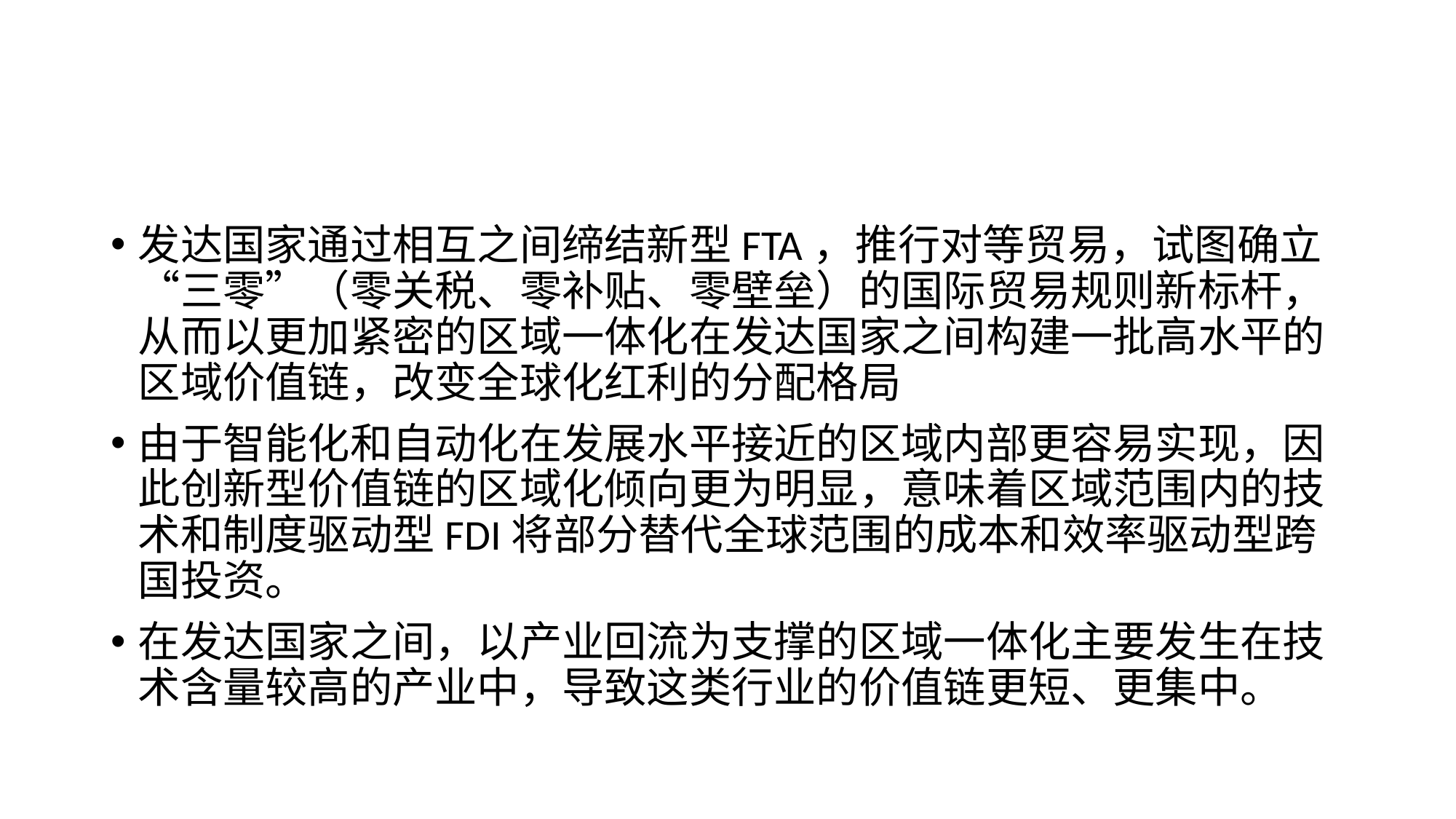

#
发达国家通过相互之间缔结新型FTA，推行对等贸易，试图确立“三零”（零关税、零补贴、零壁垒）的国际贸易规则新标杆，从而以更加紧密的区域一体化在发达国家之间构建一批高水平的区域价值链，改变全球化红利的分配格局
由于智能化和自动化在发展水平接近的区域内部更容易实现，因此创新型价值链的区域化倾向更为明显，意味着区域范围内的技术和制度驱动型FDI将部分替代全球范围的成本和效率驱动型跨国投资。
在发达国家之间，以产业回流为支撑的区域一体化主要发生在技术含量较高的产业中，导致这类行业的价值链更短、更集中。